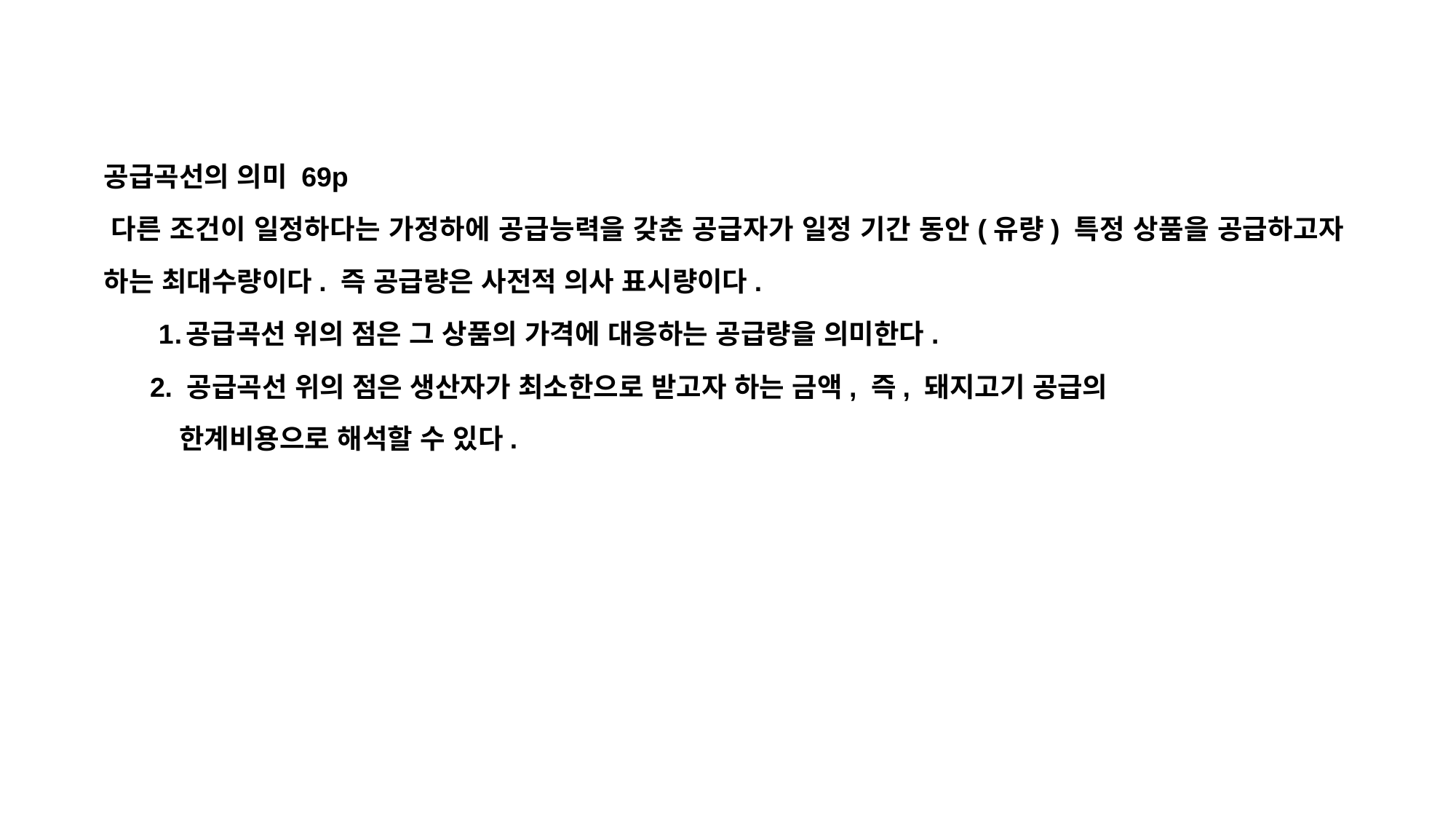

공급곡선의 의미 69p
​다른 조건이 일정하다는 가정하에 공급능력을 갖춘 공급자가 일정 기간 동안(유량) 특정 상품을 공급하고자 하는 최대수량이다. 즉 공급량은 사전적 의사 표시량이다.
공급곡선 위의 점은 그 상품의 가격에 대응하는 공급량을 의미한다.
      2. 공급곡선 위의 점은 생산자가 최소한으로 받고자 하는 금액, 즉, 돼지고기 공급의
         한계비용으로 해석할 수 있다.